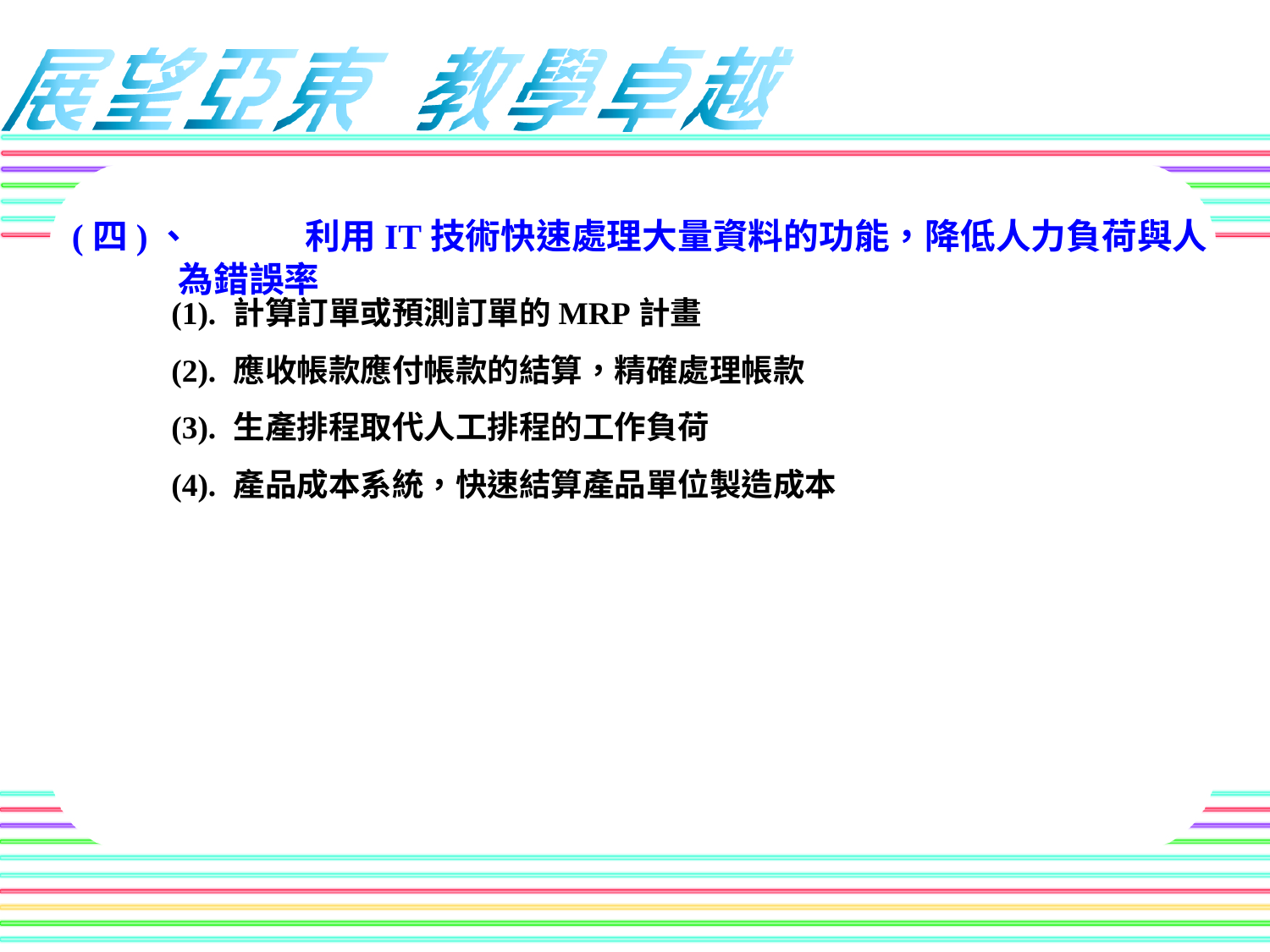

(四)、	利用IT技術快速處理大量資料的功能，降低人力負荷與人為錯誤率
(1).	計算訂單或預測訂單的MRP計畫
(2).	應收帳款應付帳款的結算，精確處理帳款
(3).	生產排程取代人工排程的工作負荷
(4).	產品成本系統，快速結算產品單位製造成本